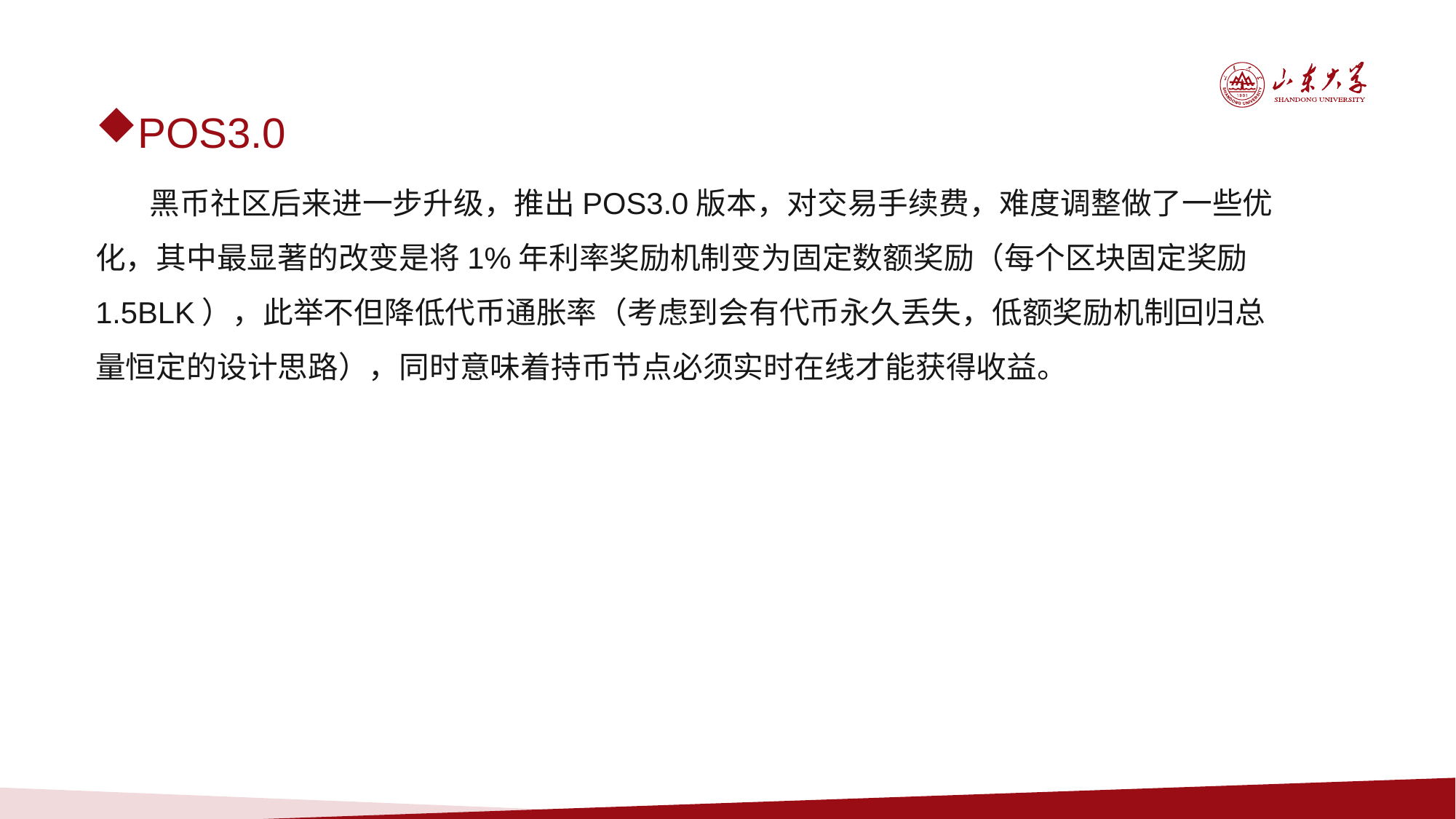

POS3.0
       黑币社区后来进一步升级，推出POS3.0版本，对交易手续费，难度调整做了一些优化，其中最显著的改变是将1%年利率奖励机制变为固定数额奖励（每个区块固定奖励1.5BLK），此举不但降低代币通胀率（考虑到会有代币永久丢失，低额奖励机制回归总量恒定的设计思路），同时意味着持币节点必须实时在线才能获得收益。